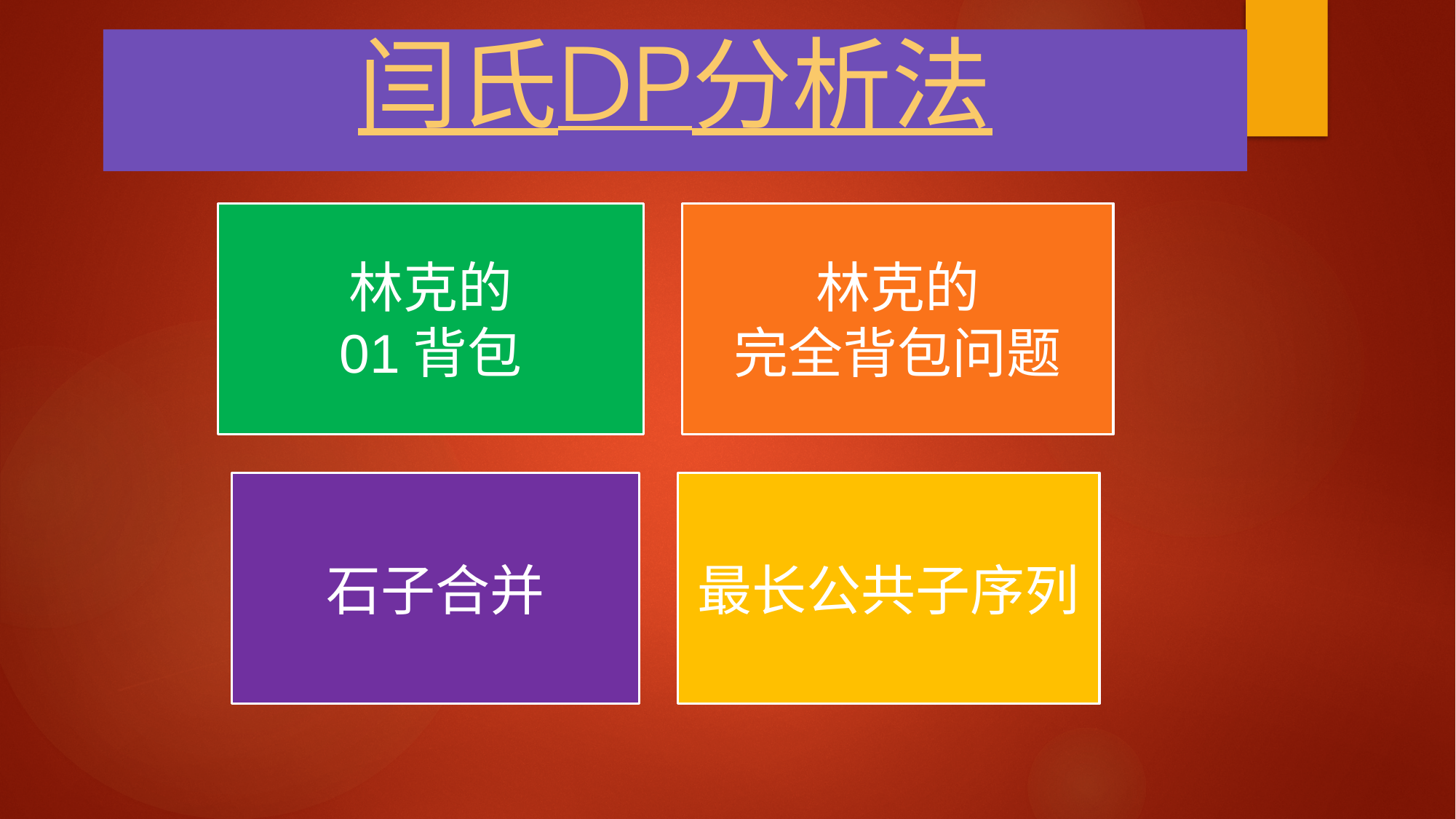

# 闫氏DP分析法
林克的
01背包
林克的
完全背包问题
石子合并
最长公共子序列